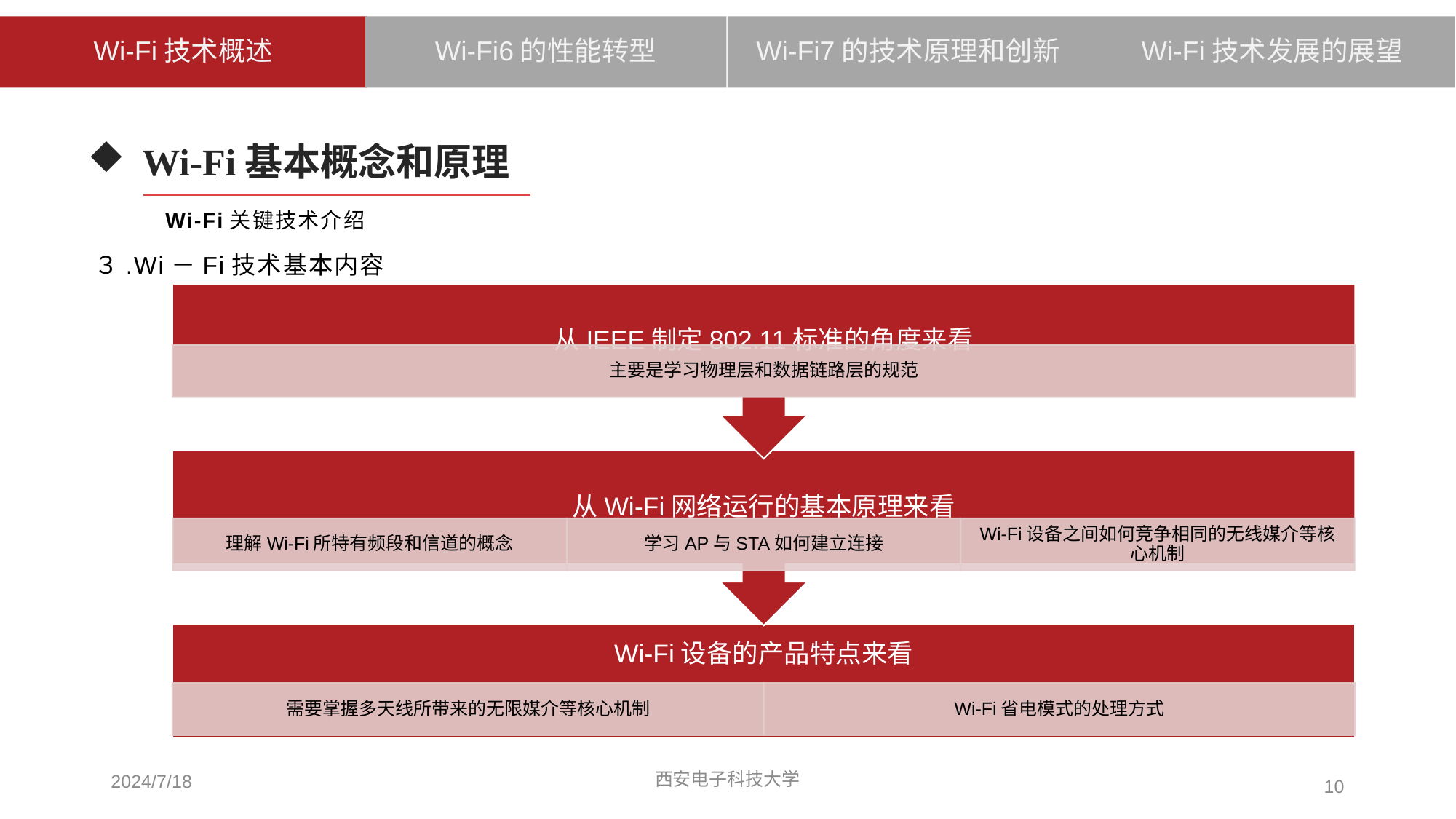

Wi-Fi6的性能转型
Wi-Fi7的技术原理和创新
Wi-Fi技术发展的展望
Wi-Fi技术概述
# Wi-Fi基本概念和原理
Wi-Fi关键技术介绍
３.Wi－Fi技术基本内容
Wi-Fi设备的产品特点来看
需要掌握多天线所带来的无限媒介等核心机制
Wi-Fi省电模式的处理方式
从Wi-Fi网络运行的基本原理来看
理解Wi-Fi所特有频段和信道的概念
学习AP与STA如何建立连接
Wi-Fi设备之间如何竞争相同的无线媒介等核心机制
从IEEE制定802.11标准的角度来看
主要是学习物理层和数据链路层的规范

2024/7/18
西安电子科技大学
10